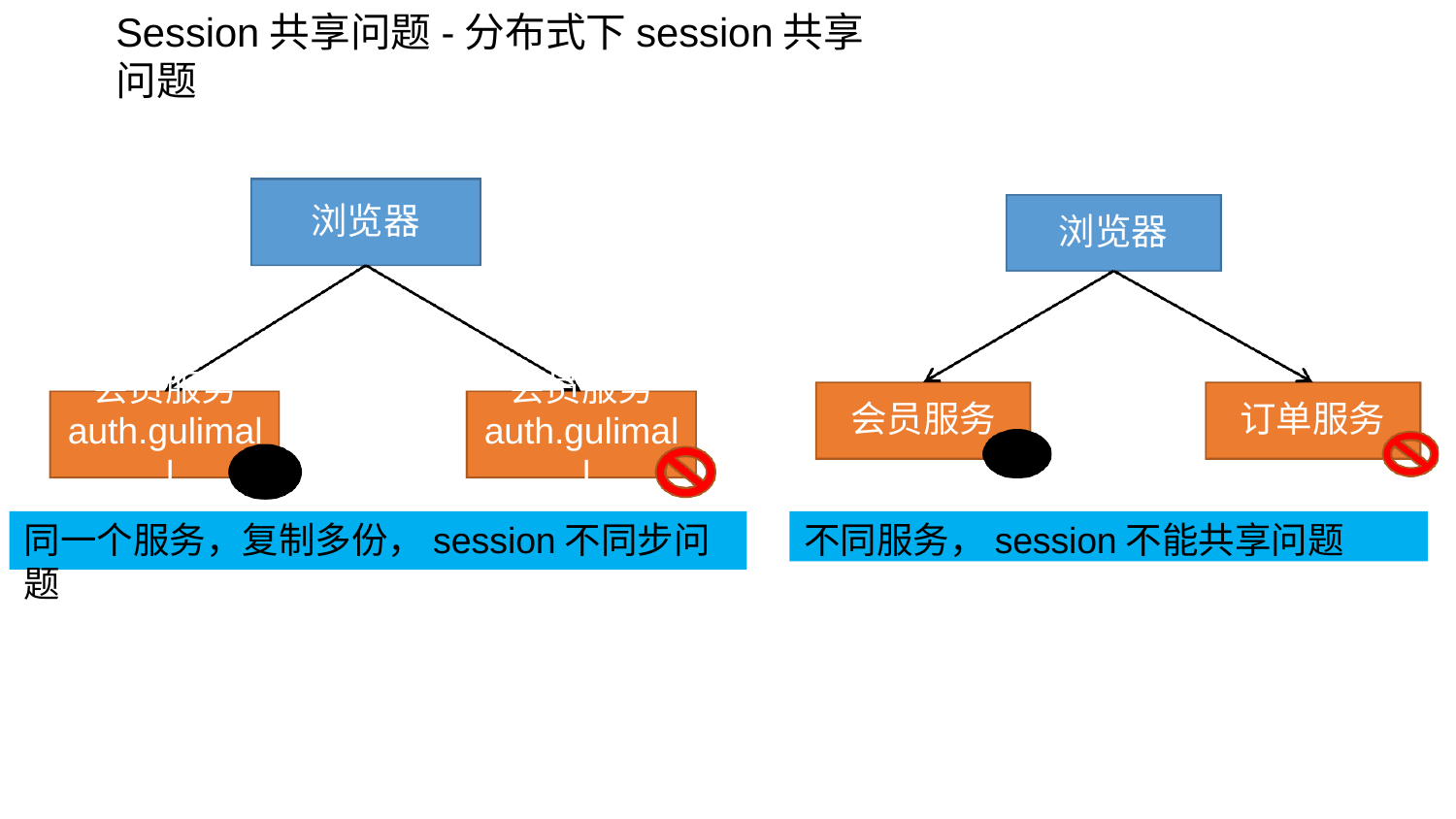

# Session共享问题-分布式下session共享问题

浏览器
浏览器
会员服务 auth.gulimal  l
会员服务 auth.gulimal  l
会员服务
订单服务

不同服务，session不能共享问题
同一个服务，复制多份，session不同步问题